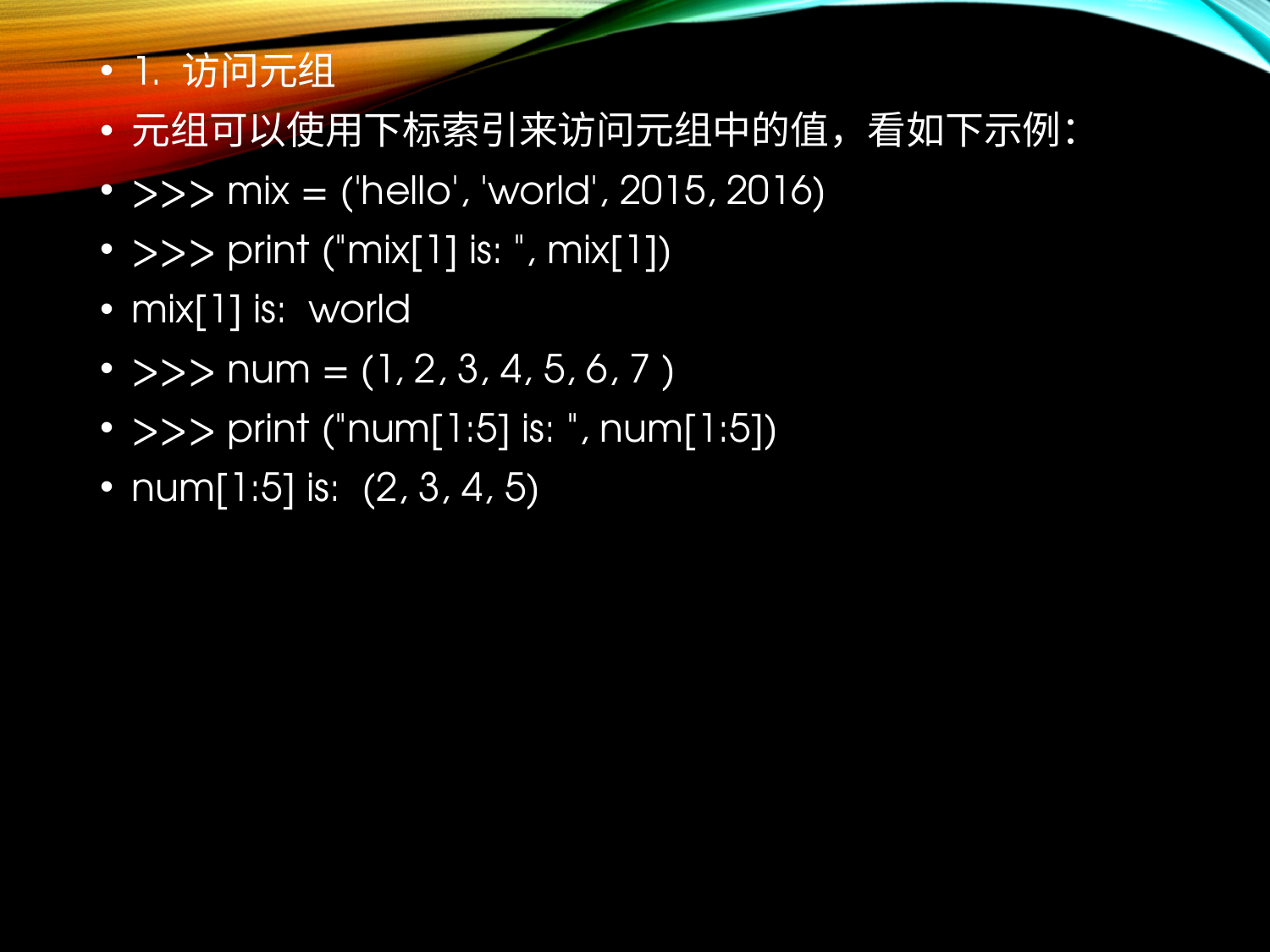

1. 访问元组
元组可以使用下标索引来访问元组中的值，看如下示例：
>>> mix = ('hello', 'world', 2015, 2016)
>>> print ("mix[1] is: ", mix[1])
mix[1] is:  world
>>> num = (1, 2, 3, 4, 5, 6, 7 )
>>> print ("num[1:5] is: ", num[1:5])
num[1:5] is:  (2, 3, 4, 5)